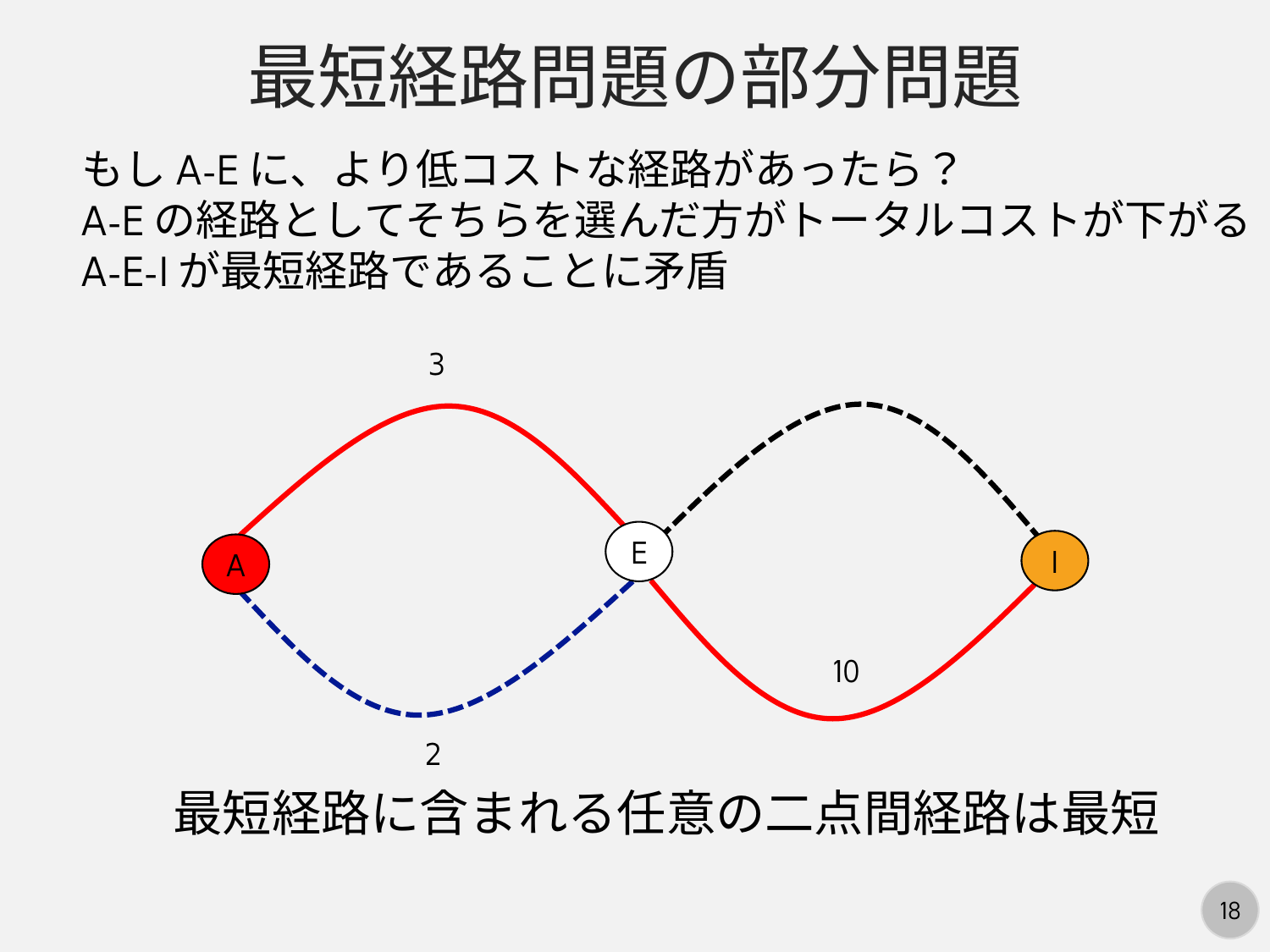

最短経路問題の部分問題
もしA-Eに、より低コストな経路があったら？
A-Eの経路としてそちらを選んだ方がトータルコストが下がる
A-E-Iが最短経路であることに矛盾
3

E
I
A

10
2
最短経路に含まれる任意の二点間経路は最短